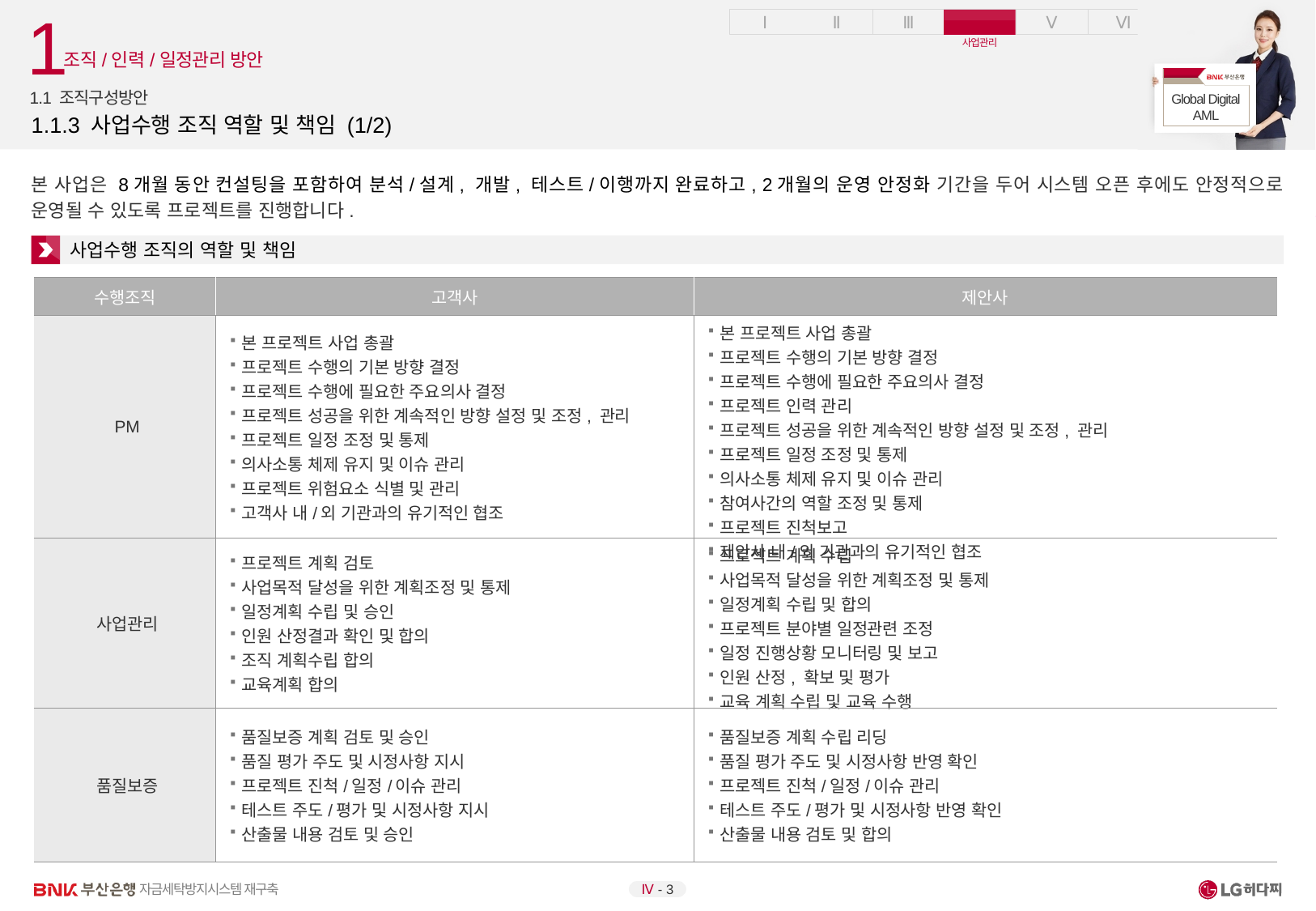

1
조직/인력/일정관리 방안
1.1 조직구성방안
# 1.1.3 사업수행 조직 역할 및 책임 (1/2)
본 사업은 8개월 동안 컨설팅을 포함하여 분석/설계, 개발, 테스트/이행까지 완료하고, 2개월의 운영 안정화 기간을 두어 시스템 오픈 후에도 안정적으로 운영될 수 있도록 프로젝트를 진행합니다.
사업수행 조직의 역할 및 책임

| 수행조직 | 고객사 | 제안사 |
| --- | --- | --- |
| PM | 본 프로젝트 사업 총괄 프로젝트 수행의 기본 방향 결정 프로젝트 수행에 필요한 주요의사 결정 프로젝트 성공을 위한 계속적인 방향 설정 및 조정, 관리 프로젝트 일정 조정 및 통제 의사소통 체제 유지 및 이슈 관리 프로젝트 위험요소 식별 및 관리 고객사 내/외 기관과의 유기적인 협조 | 본 프로젝트 사업 총괄 프로젝트 수행의 기본 방향 결정 프로젝트 수행에 필요한 주요의사 결정 프로젝트 인력 관리 프로젝트 성공을 위한 계속적인 방향 설정 및 조정, 관리 프로젝트 일정 조정 및 통제 의사소통 체제 유지 및 이슈 관리 참여사간의 역할 조정 및 통제 프로젝트 진척보고 제안사 내/외 기관과의 유기적인 협조 |
| 사업관리 | 프로젝트 계획 검토 사업목적 달성을 위한 계획조정 및 통제 일정계획 수립 및 승인 인원 산정결과 확인 및 합의 조직 계획수립 합의 교육계획 합의 | 프로젝트 계획 수립 사업목적 달성을 위한 계획조정 및 통제 일정계획 수립 및 합의 프로젝트 분야별 일정관련 조정 일정 진행상황 모니터링 및 보고 인원 산정, 확보 및 평가 교육 계획 수립 및 교육 수행 |
| 품질보증 | 품질보증 계획 검토 및 승인 품질 평가 주도 및 시정사항 지시 프로젝트 진척/일정/이슈 관리 테스트 주도/평가 및 시정사항 지시 산출물 내용 검토 및 승인 | 품질보증 계획 수립 리딩 품질 평가 주도 및 시정사항 반영 확인 프로젝트 진척/일정/이슈 관리 테스트 주도/평가 및 시정사항 반영 확인 산출물 내용 검토 및 합의 |
Ⅳ - 3